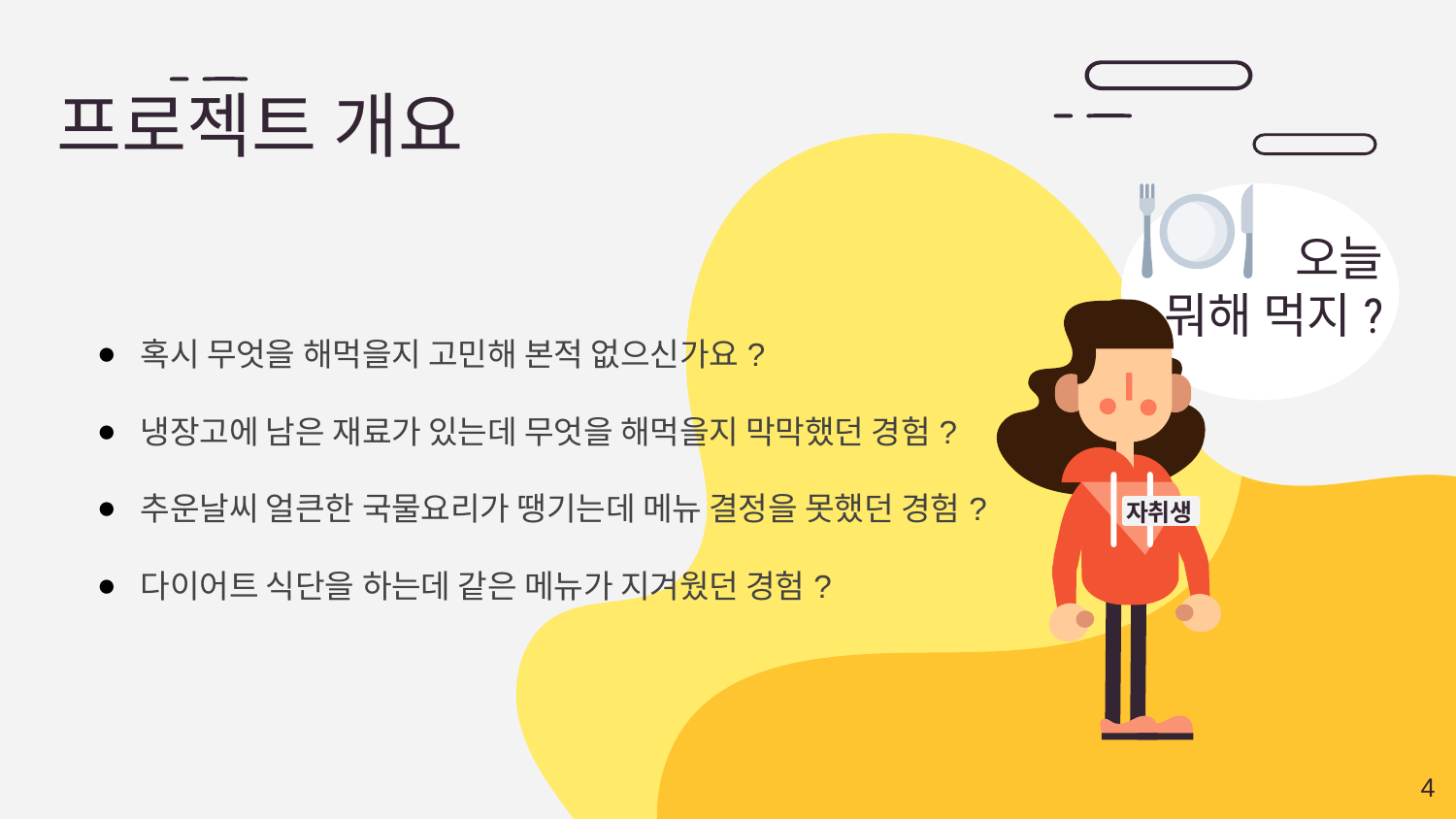

# 프로젝트 개요

오늘
뭐해 먹지?

혹시 무엇을 해먹을지 고민해 본적 없으신가요?
냉장고에 남은 재료가 있는데 무엇을 해먹을지 막막했던 경험?
추운날씨 얼큰한 국물요리가 땡기는데 메뉴 결정을 못했던 경험?
다이어트 식단을 하는데 같은 메뉴가 지겨웠던 경험?

자취생

4